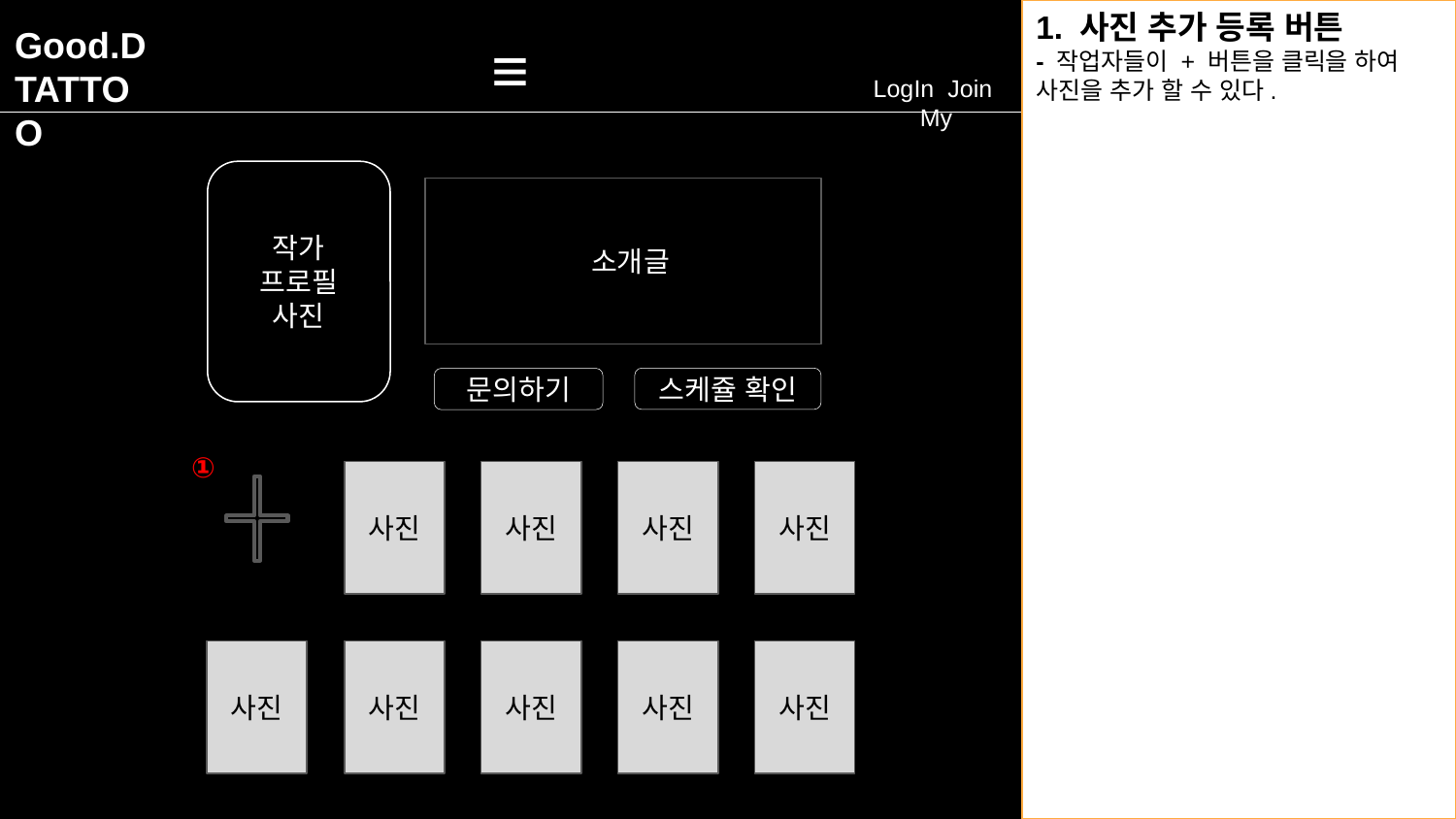

1. 사진 추가 등록 버튼
- 작업자들이 + 버튼을 클릭을 하여 사진을 추가 할 수 있다.
Good.D
TATTOO
≡
LogIn  Join  My
작가
프로필 사진
 소개글
스케쥴 확인
문의하기
①

사진
사진
사진
사진

사진
사진
사진
사진
사진
마우스 오버